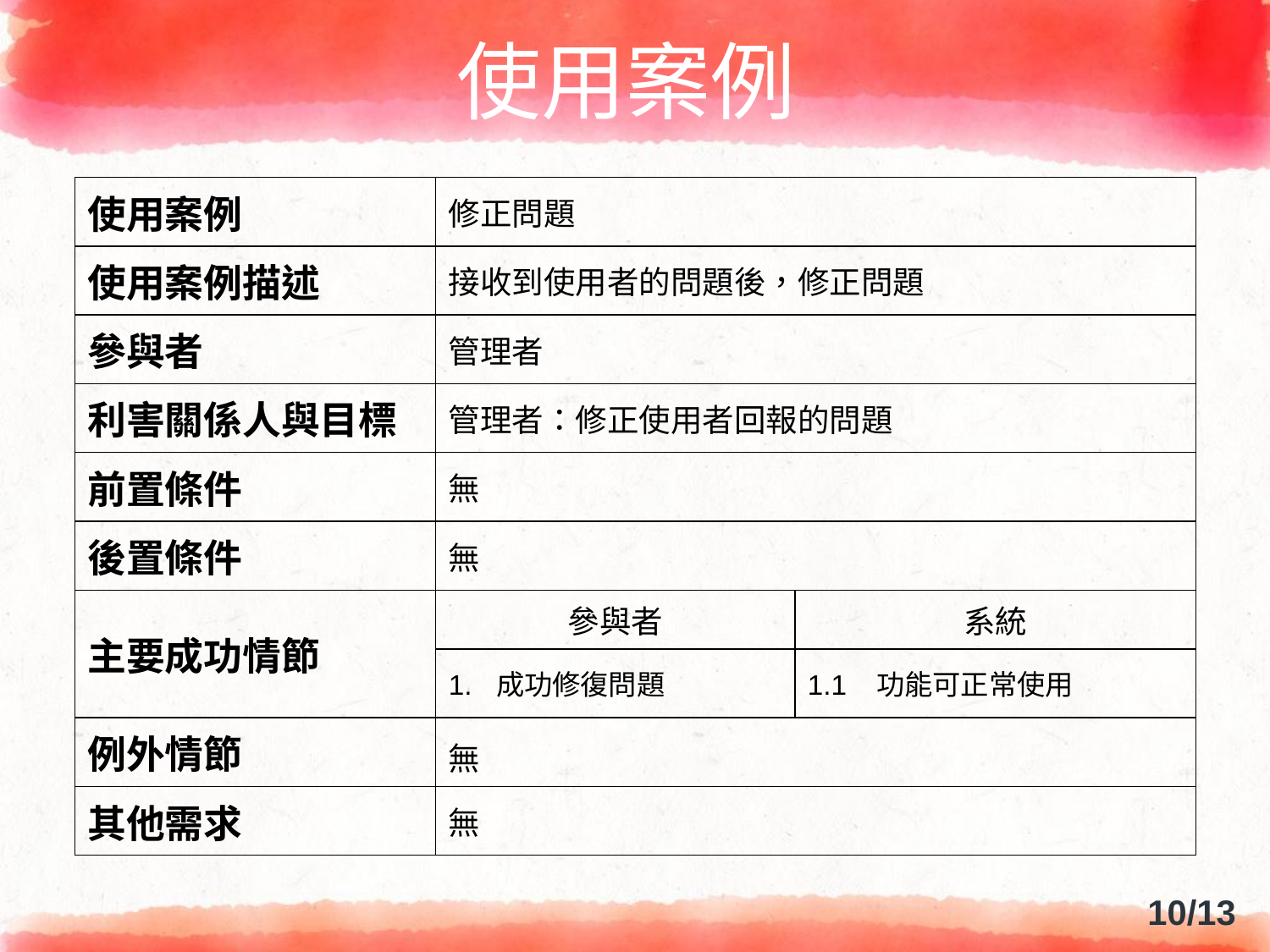

# 使用案例
| 使用案例 | 修正問題 |  |
| --- | --- | --- |
| 使用案例描述 | 接收到使用者的問題後，修正問題 |  |
| 參與者 | 管理者 |  |
| 利害關係人與目標 | 管理者：修正使用者回報的問題 |  |
| 前置條件 | 無 |  |
| 後置條件 | 無 |  |
| 主要成功情節 | 參與者 | 系統 |
|  | 成功修復問題 | 1.1 功能可正常使用 |
| 例外情節 | 無 |  |
| 其他需求 | 無 |  |
10/13